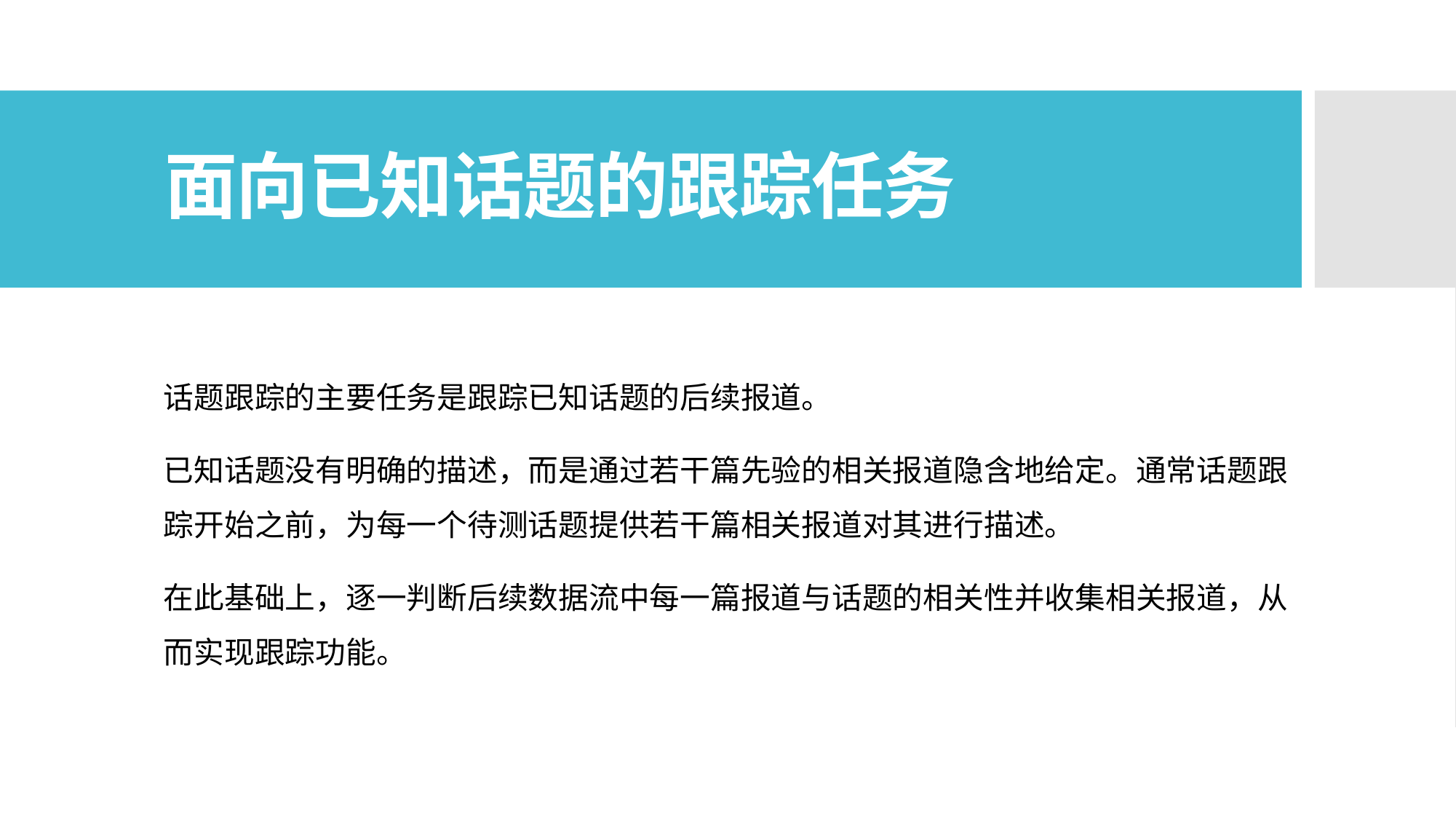

# 面向已知话题的跟踪任务

话题跟踪的主要任务是跟踪已知话题的后续报道。
已知话题没有明确的描述，而是通过若干篇先验的相关报道隐含地给定。通常话题跟踪开始之前，为每一个待测话题提供若干篇相关报道对其进行描述。
在此基础上，逐一判断后续数据流中每一篇报道与话题的相关性并收集相关报道，从而实现跟踪功能。